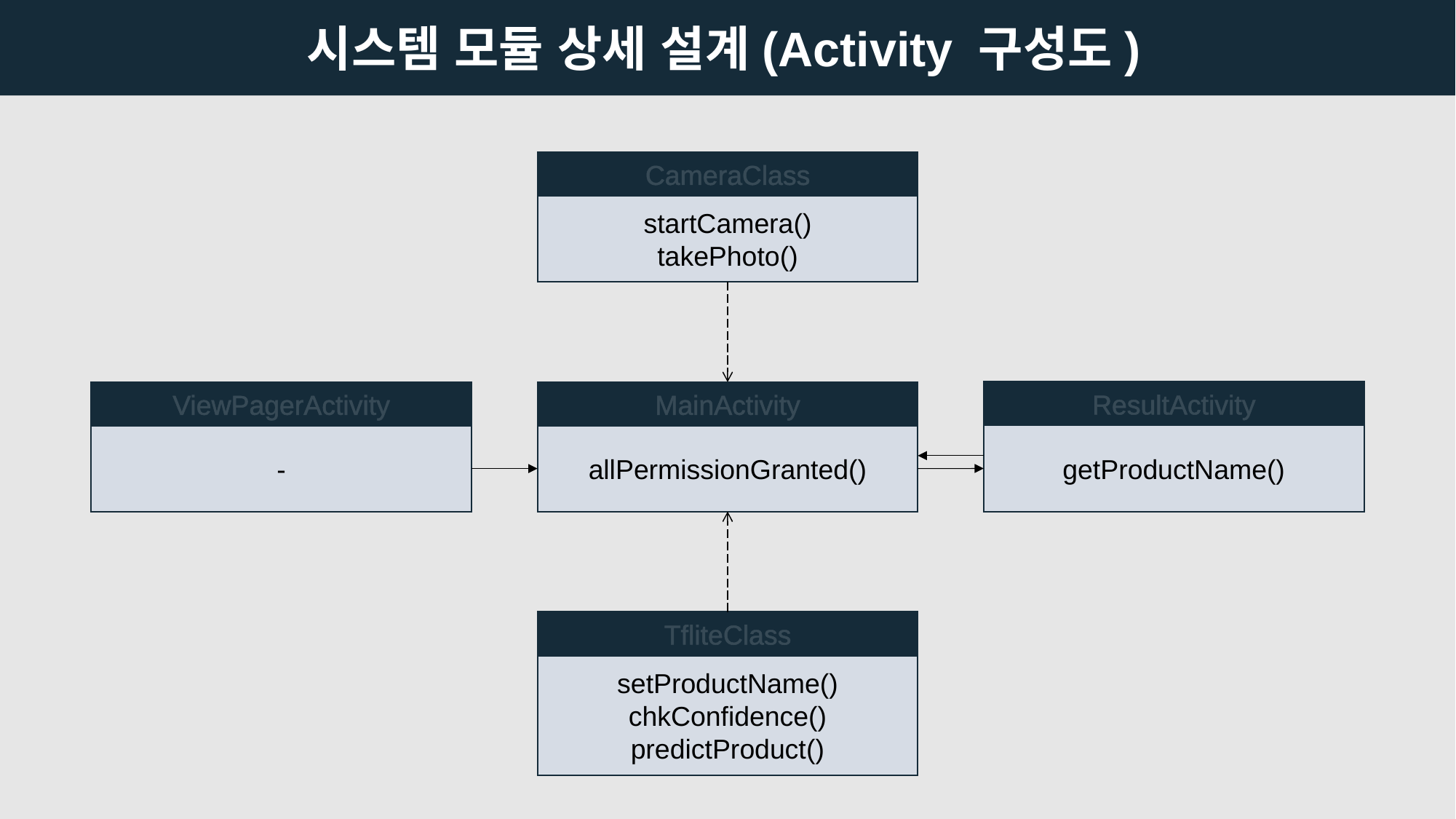

시스템 모듈 상세 설계(Activity 구성도)
CameraClass
startCamera()
takePhoto()
ResultActivity
getProductName()
ViewPagerActivity
-
MainActivity
allPermissionGranted()
TfliteClass
setProductName()
chkConfidence()
predictProduct()